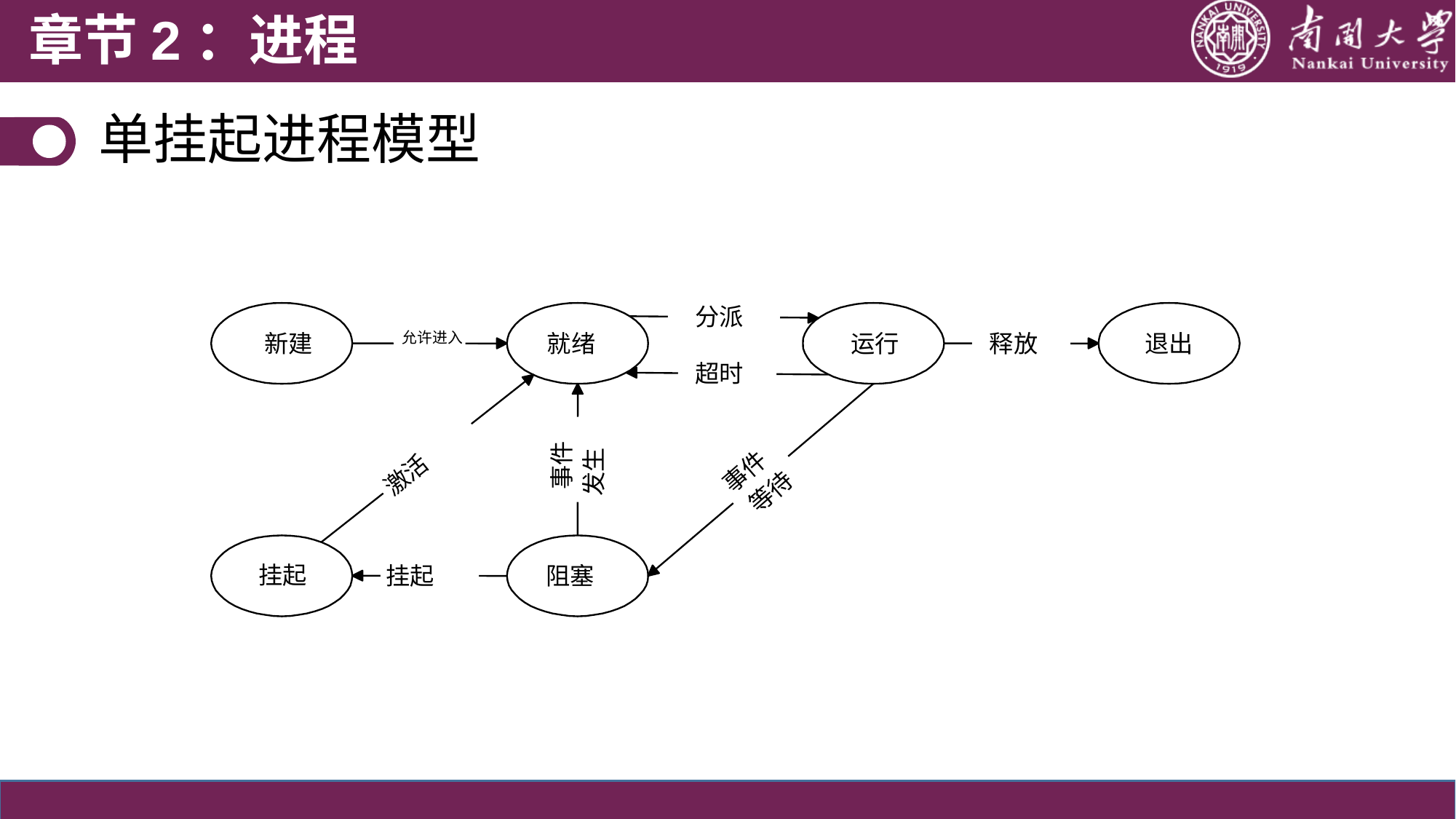

章节2：进程
单挂起进程模型

  分派

新建
允许进入
就绪
  运行
 释放
退出

 超时

事件
发生
事件
激活
等待

 挂起
挂起
 阻塞